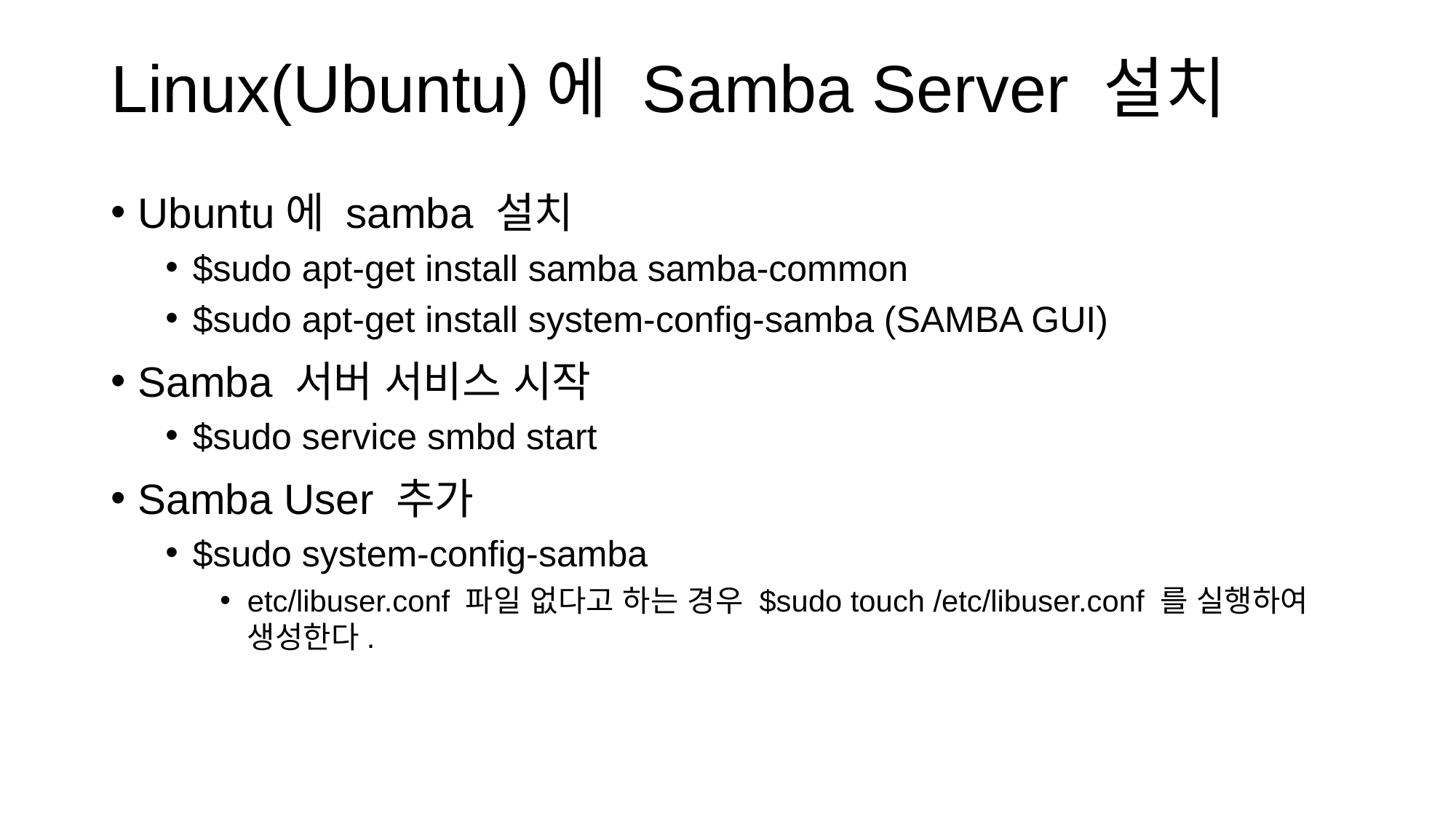

# Linux(Ubuntu)에 Samba Server 설치
Ubuntu에 samba 설치
$sudo apt-get install samba samba-common
$sudo apt-get install system-config-samba (SAMBA GUI)
Samba 서버 서비스 시작
$sudo service smbd start
Samba User 추가
$sudo system-config-samba
etc/libuser.conf 파일 없다고 하는 경우 $sudo touch /etc/libuser.conf 를 실행하여 생성한다.